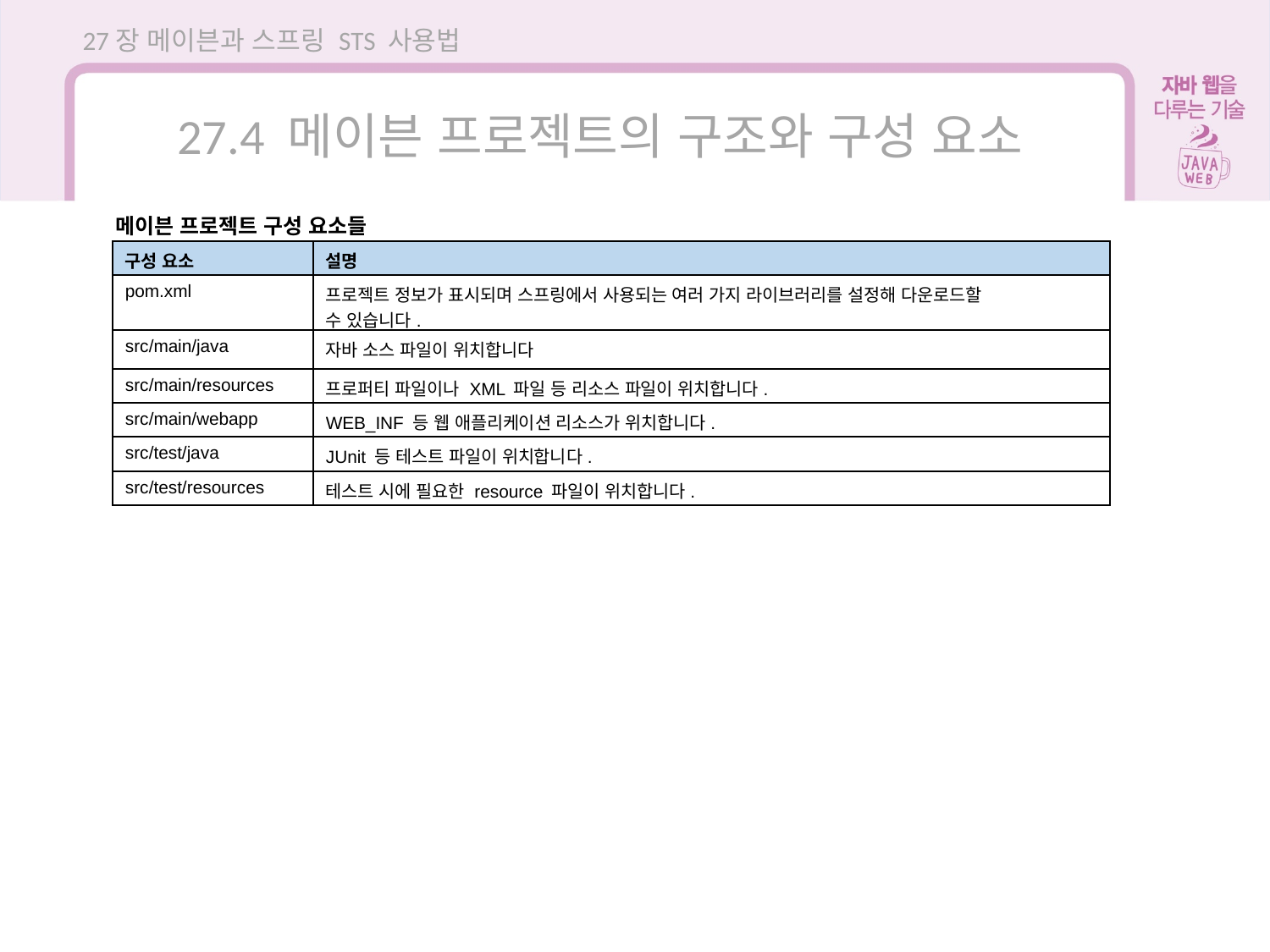

27장 메이븐과 스프링 STS 사용법
27.4 메이븐 프로젝트의 구조와 구성 요소
메이븐 프로젝트 구성 요소들
| 구성 요소 | 설명 |
| --- | --- |
| pom.xml | 프로젝트 정보가 표시되며 스프링에서 사용되는 여러 가지 라이브러리를 설정해 다운로드할 수 있습니다. |
| src/main/java | 자바 소스 파일이 위치합니다 |
| src/main/resources | 프로퍼티 파일이나 XML 파일 등 리소스 파일이 위치합니다. |
| src/main/webapp | WEB\_INF 등 웹 애플리케이션 리소스가 위치합니다. |
| src/test/java | JUnit 등 테스트 파일이 위치합니다. |
| src/test/resources | 테스트 시에 필요한 resource 파일이 위치합니다. |